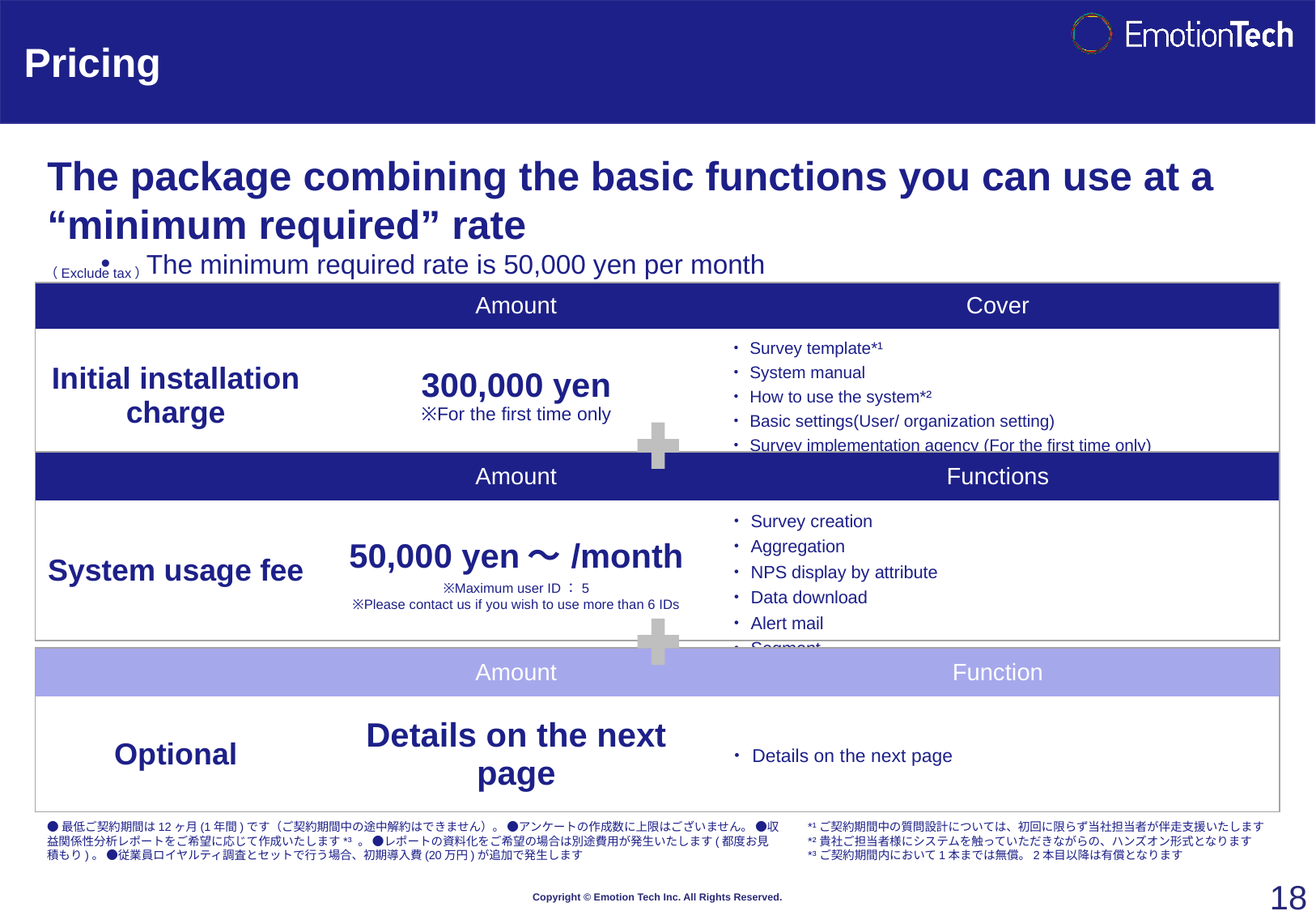

# Pricing

The package combining the basic functions you can use at a “minimum required” rate
The minimum required rate is 50,000 yen per month
（Exclude tax）

|  | Amount | Cover |
| --- | --- | --- |
| Initial installation charge | 300,000 yen ※For the first time only | ・Survey template\*¹ ・System manual ・How to use the system\*² ・Basic settings(User/ organization setting) ・Survey implementation agency (For the first time only) |

|  | Amount | Functions |
| --- | --- | --- |
| System usage fee | 50,000 yen～/month ※Maximum user ID：5 ※Please contact us if you wish to use more than 6 IDs | ・Survey creation ・Aggregation ・NPS display by attribute ・Data download ・Alert mail ・Segment |

|  | Amount | Function |
| --- | --- | --- |
| Optional | Details on the next page | ・Details on the next page |
●最低ご契約期間は12ヶ月(1年間)です（ご契約期間中の途中解約はできません）。 ●アンケートの作成数に上限はございません。 ●収益関係性分析レポートをご希望に応じて作成いたします*³ 。 ●レポートの資料化をご希望の場合は別途費用が発生いたします(都度お見積もり)。 ●従業員ロイヤルティ調査とセットで行う場合、初期導入費(20万円)が追加で発生します
*¹ご契約期間中の質問設計については、初回に限らず当社担当者が伴走支援いたします
*²貴社ご担当者様にシステムを触っていただきながらの、ハンズオン形式となります
*³ご契約期間内において1本までは無償。2本目以降は有償となります